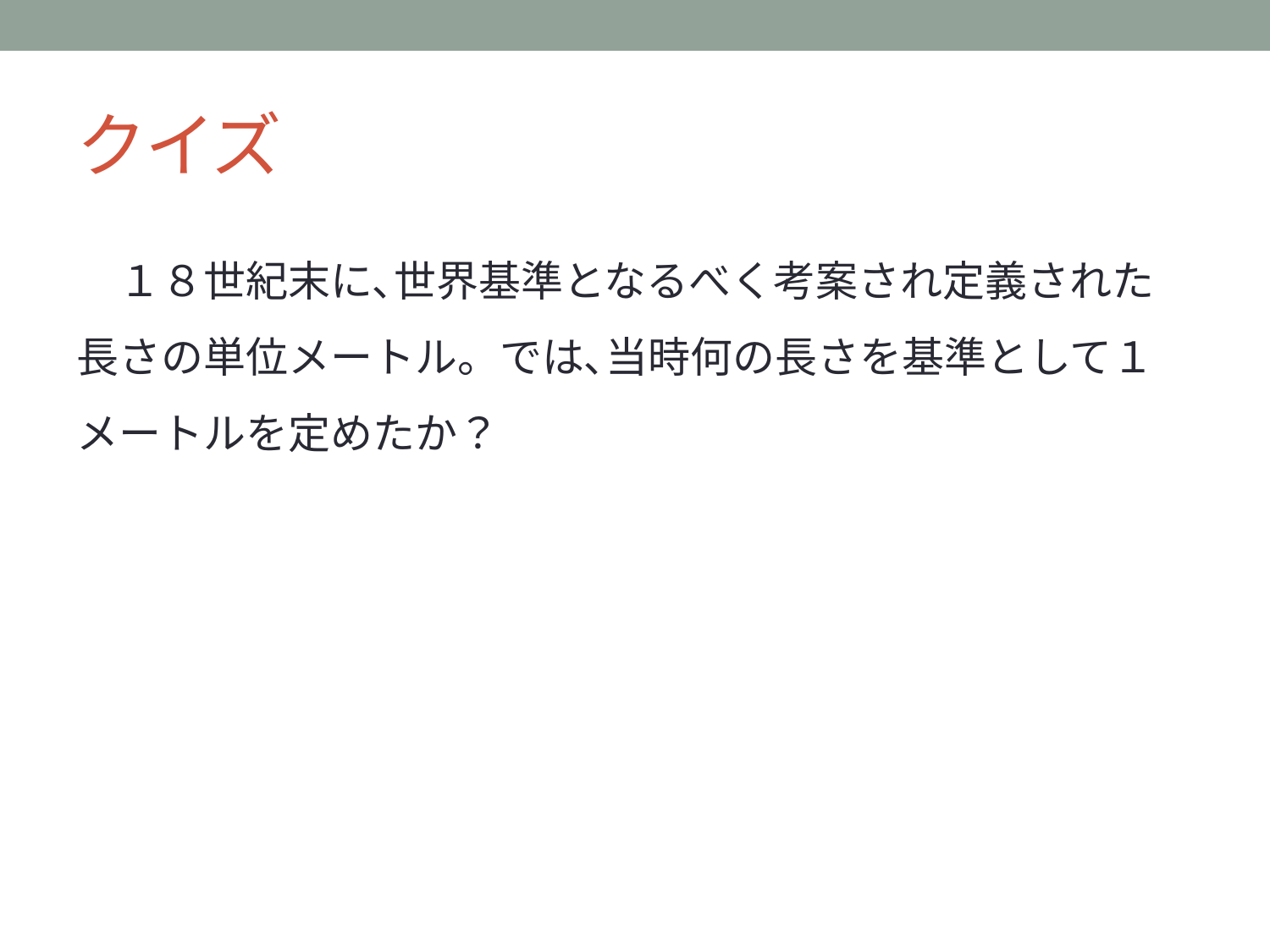

# クイズ
　１８世紀末に､世界基準となるべく考案され定義された長さの単位メートル。では､当時何の長さを基準として１メートルを定めたか？